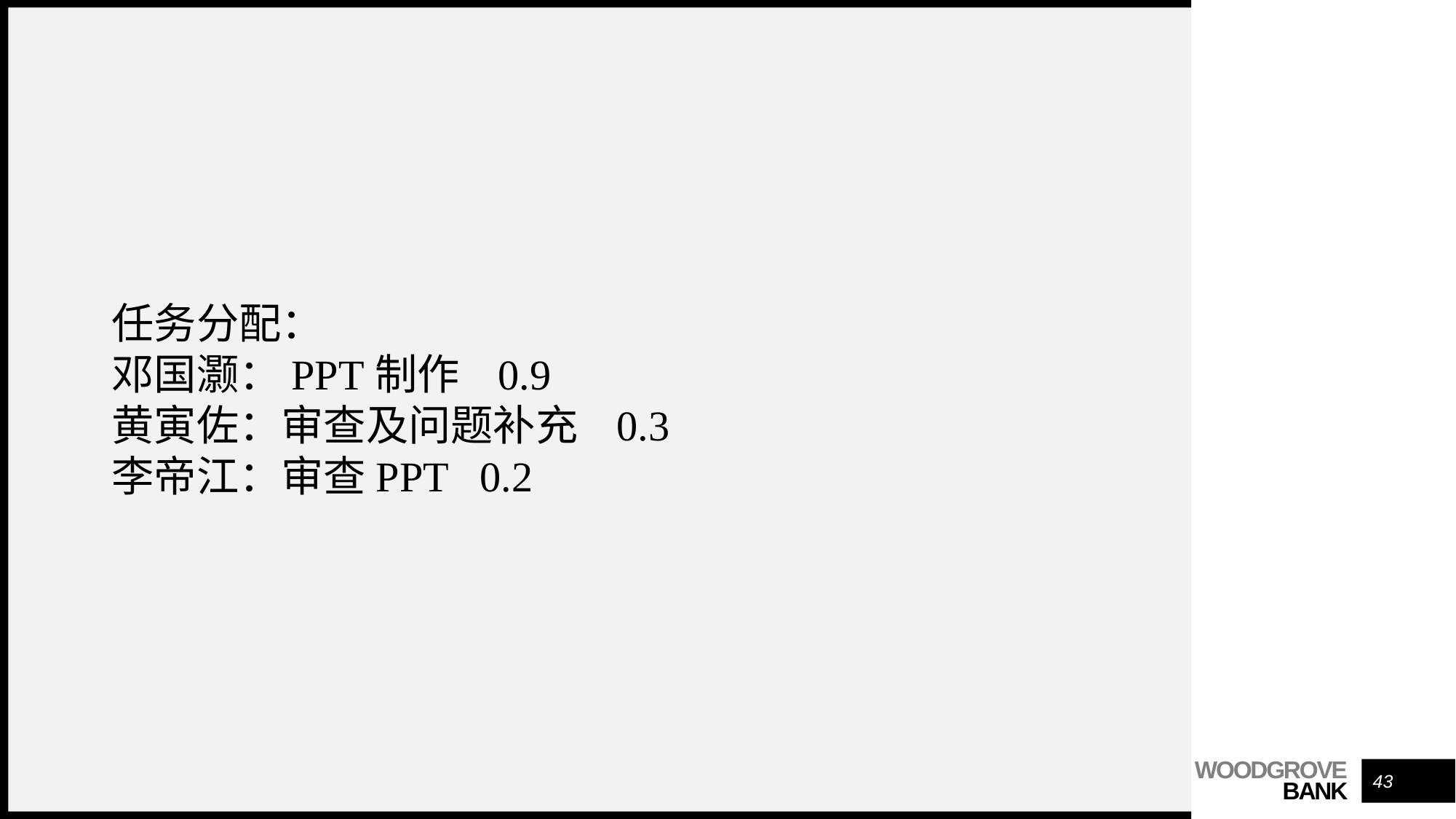

任务分配：
邓国灏：PPT制作   0.9
黄寅佐：审查及问题补充   0.3
李帝江：审查PPT   0.2
43